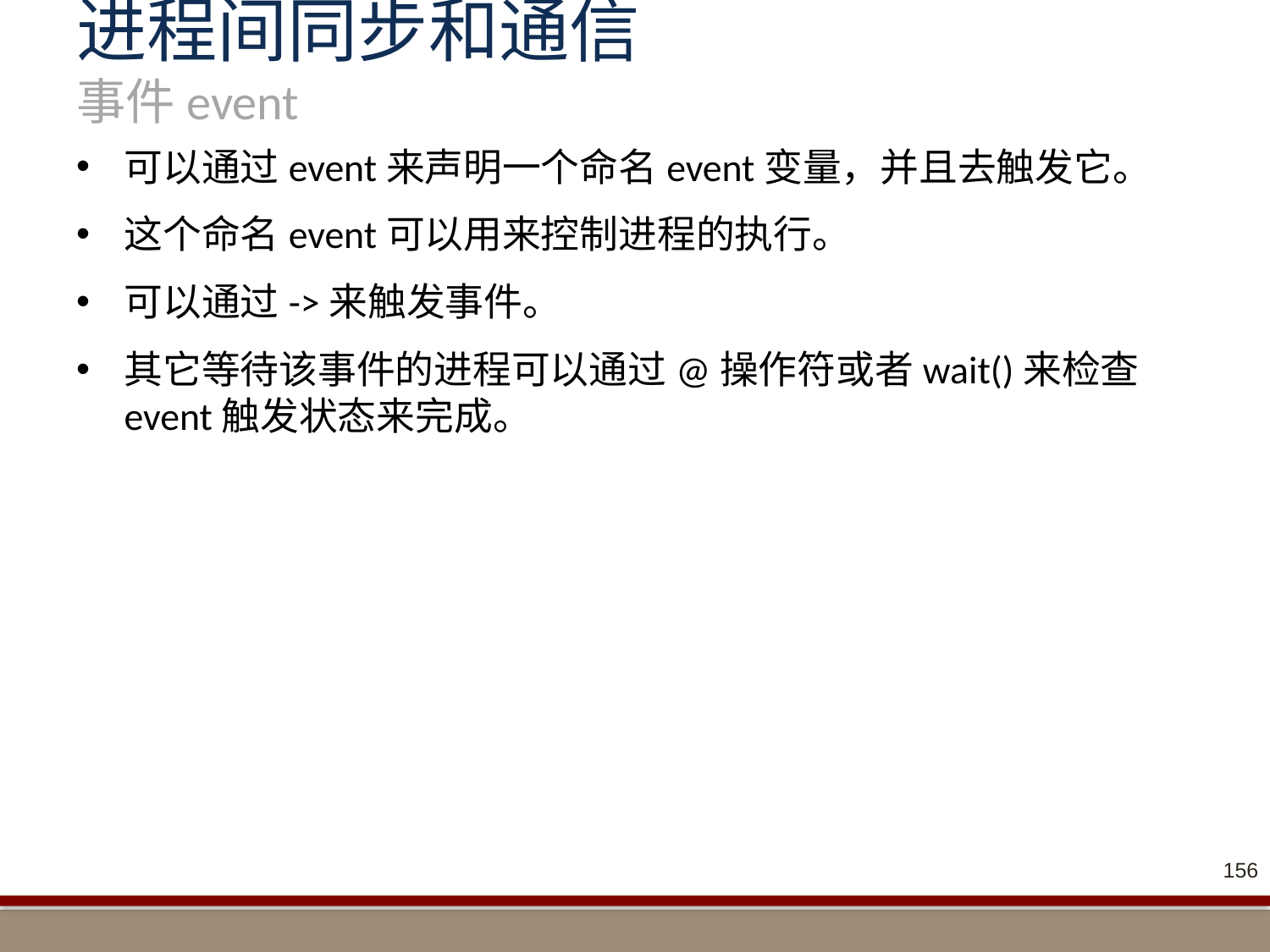

# 进程间同步和通信 事件event
可以通过event来声明一个命名event变量，并且去触发它。
这个命名event可以用来控制进程的执行。
可以通过->来触发事件。
其它等待该事件的进程可以通过@操作符或者wait()来检查event触发状态来完成。
156